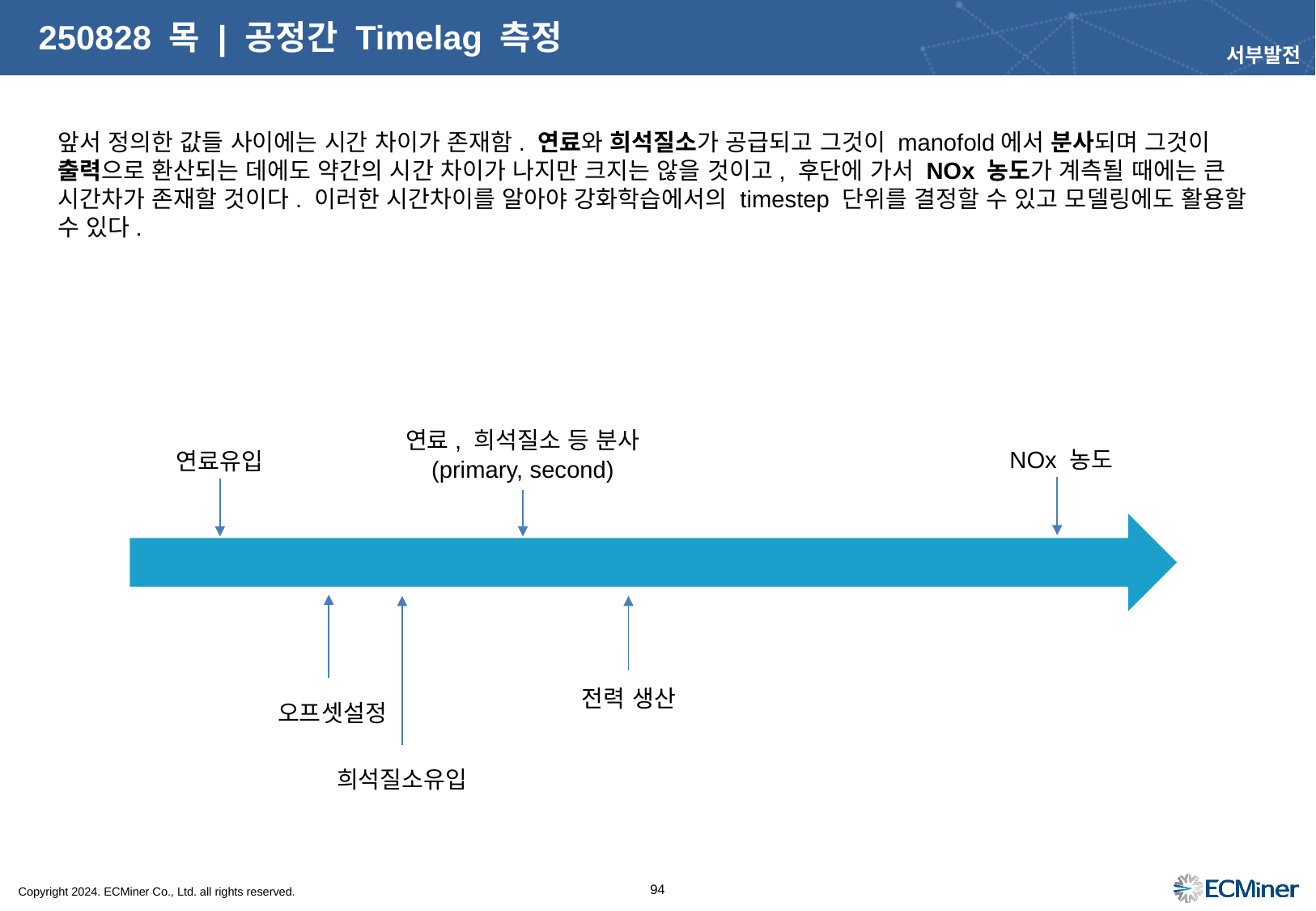

# 250828 목 | 공정간 Timelag 측정
서부발전
앞서 정의한 값들 사이에는 시간 차이가 존재함. 연료와 희석질소가 공급되고 그것이 manofold에서 분사되며 그것이 출력으로 환산되는 데에도 약간의 시간 차이가 나지만 크지는 않을 것이고, 후단에 가서 NOx 농도가 계측될 때에는 큰 시간차가 존재할 것이다. 이러한 시간차이를 알아야 강화학습에서의 timestep 단위를 결정할 수 있고 모델링에도 활용할 수 있다.
연료, 희석질소 등 분사
(primary, second)
NOx 농도
연료유입

전력 생산
오프셋설정
희석질소유입